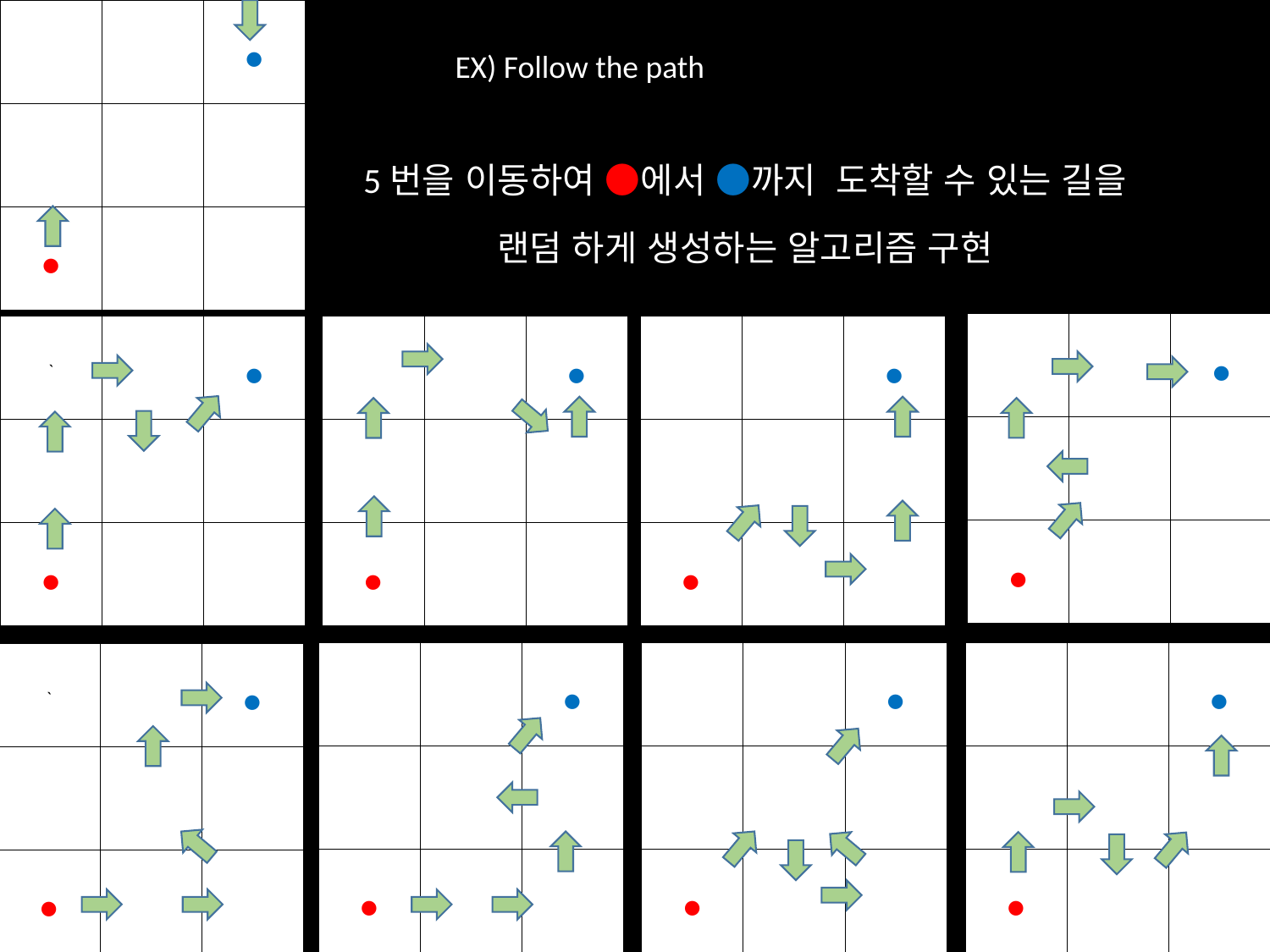

|  |  | ● |
| --- | --- | --- |
|  |  |  |
| ● |  |  |

EX) Follow the path
5번을 이동하여 ●에서 ●까지  도착할 수 있는 길을
랜덤 하게 생성하는 알고리즘 구현

|  |  | ● |
| --- | --- | --- |
|  |  |  |
| ● |  |  |
| ` |  | ● |
| --- | --- | --- |
|  |  |  |
| ● |  |  |
|  |  | ● |
| --- | --- | --- |
|  |  |  |
| ● |  |  |
|  |  | ● |
| --- | --- | --- |
|  |  |  |
| ● |  |  |

|  |  | ● |
| --- | --- | --- |
|  |  |  |
| ● |  |  |
|  |  | ● |
| --- | --- | --- |
|  |  |  |
| ● |  |  |
|  |  | ● |
| --- | --- | --- |
|  |  |  |
| ● |  |  |
| ` |  | ● |
| --- | --- | --- |
|  |  |  |
| ● |  |  |